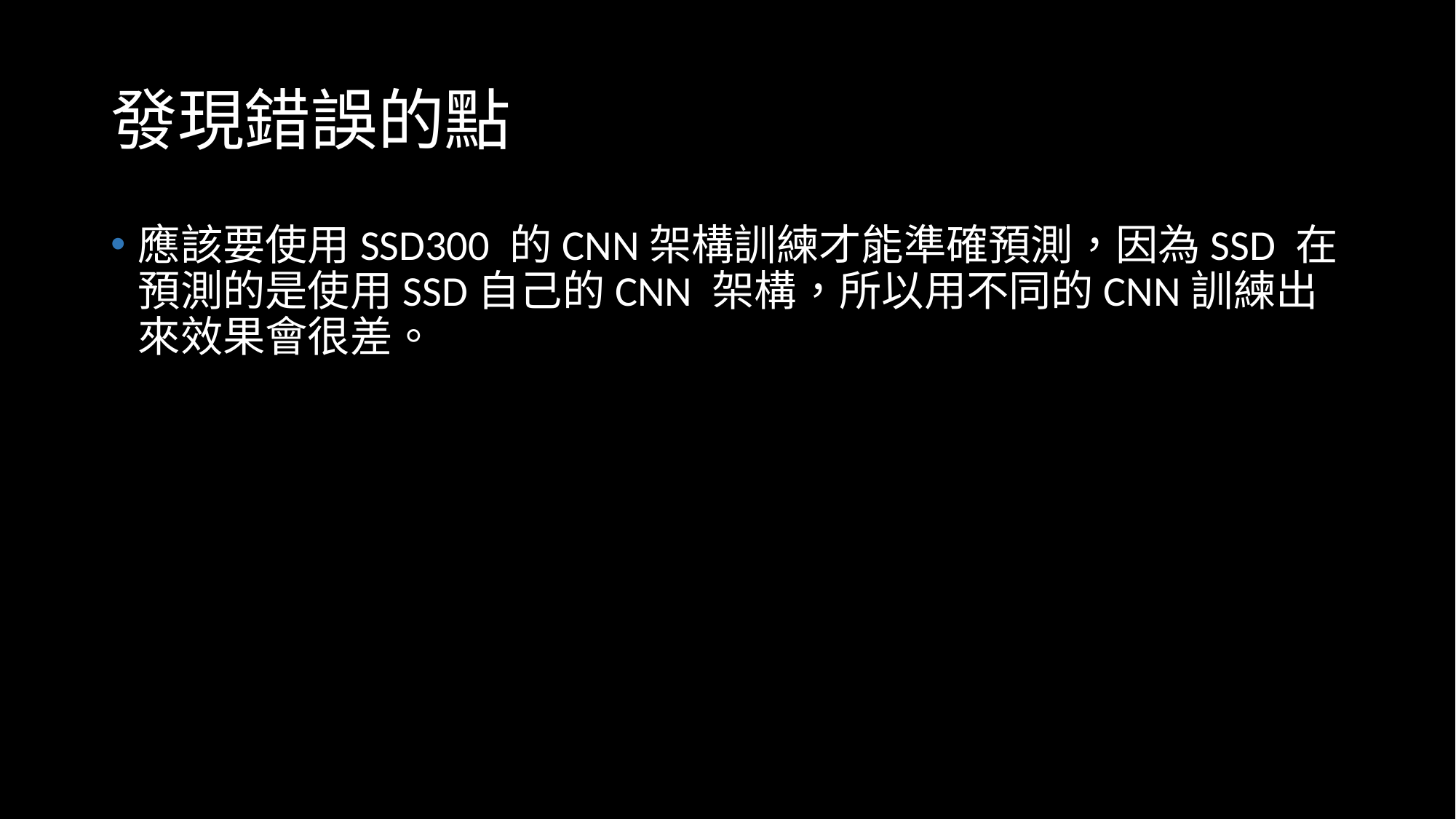

# 發現錯誤的點
應該要使用SSD300 的CNN架構訓練才能準確預測，因為SSD 在預測的是使用SSD自己的CNN 架構，所以用不同的CNN訓練出來效果會很差。